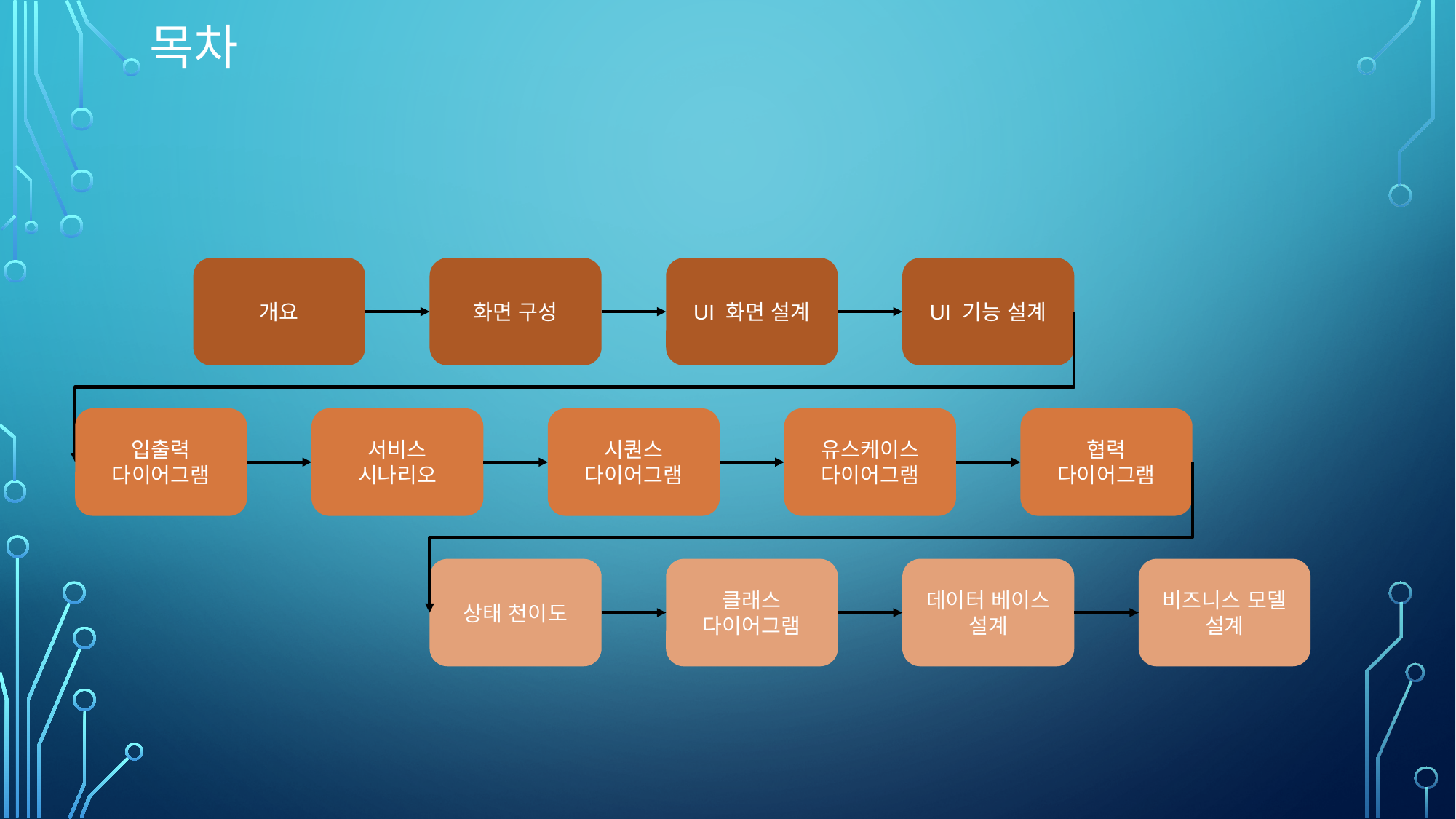

목차
개요
화면 구성
UI 화면 설계
UI 기능 설계
입출력
다이어그램
서비스
시나리오
시퀀스 다이어그램
유스케이스
다이어그램
협력
다이어그램
상태 천이도
클래스 다이어그램
데이터 베이스 설계
비즈니스 모델
설계